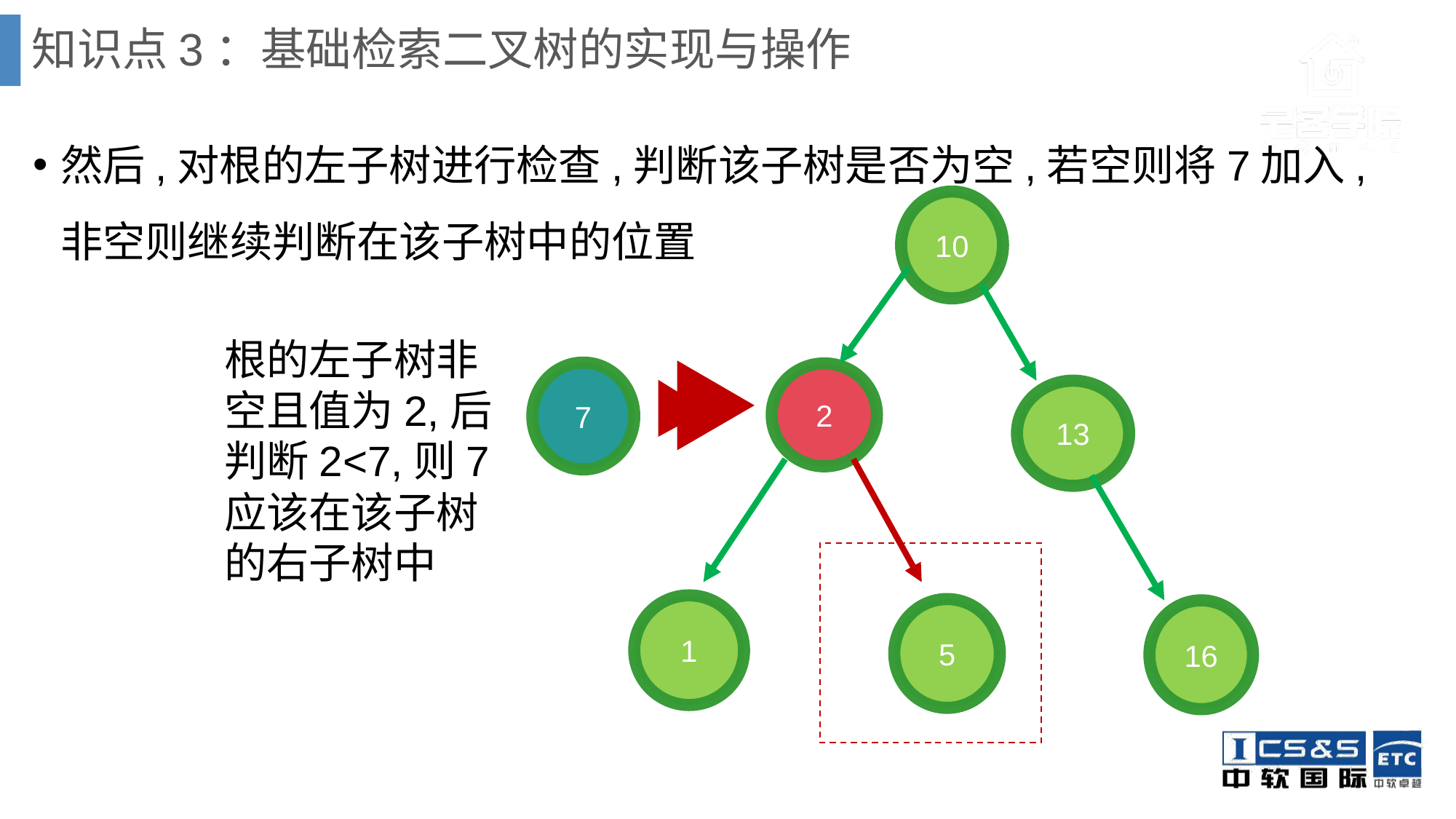

# 知识点3：基础检索二叉树的实现与操作
然后,对根的左子树进行检查,判断该子树是否为空,若空则将7加入,非空则继续判断在该子树中的位置
10

根的左子树非空且值为2,后判断2<7,则7应该在该子树的右子树中
7
2

13

1
5
16